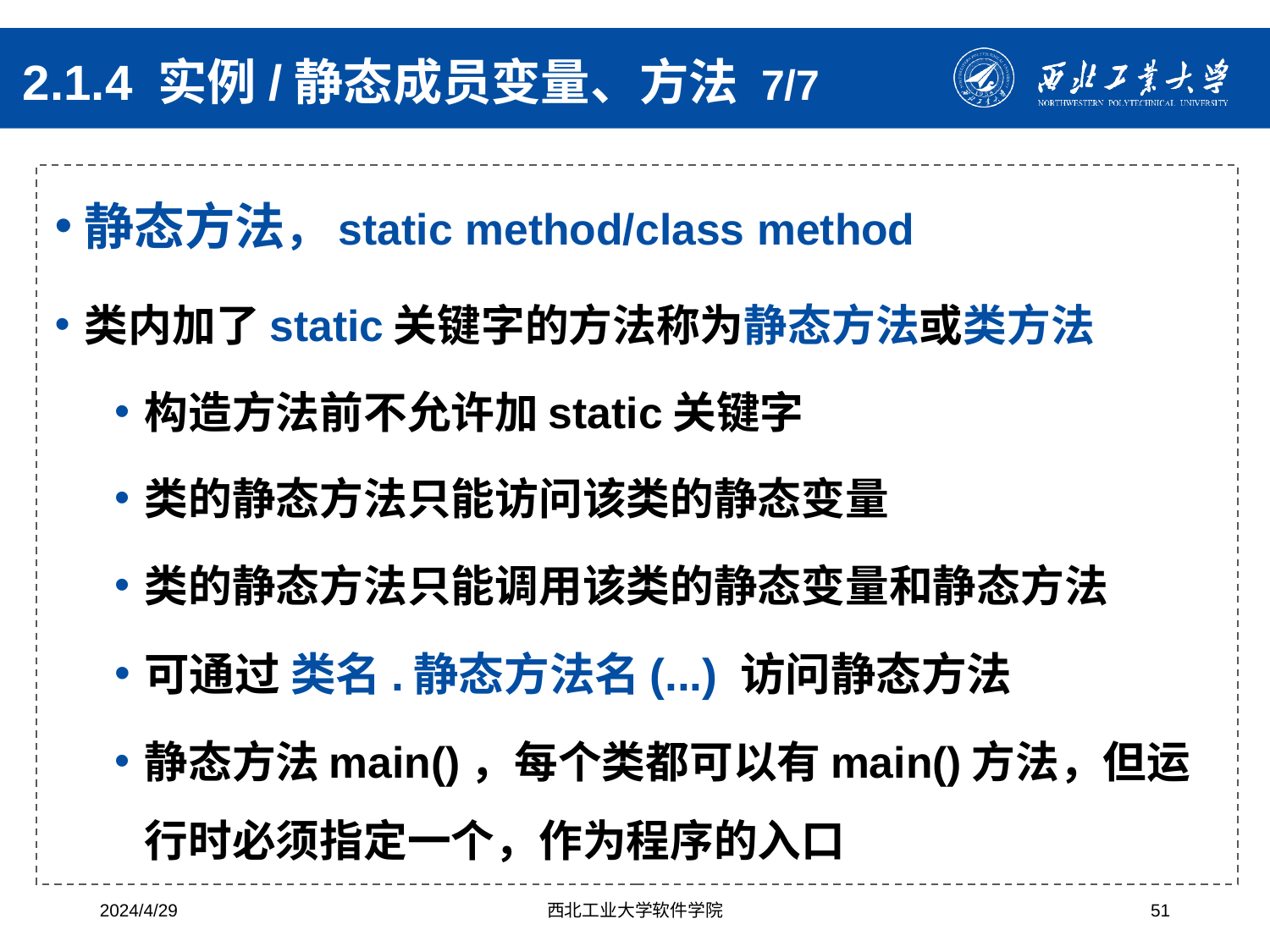

# 2.1.4 实例/静态成员变量、方法 7/7
静态方法，static method/class method
类内加了static关键字的方法称为静态方法或类方法
构造方法前不允许加static关键字
类的静态方法只能访问该类的静态变量
类的静态方法只能调用该类的静态变量和静态方法
可通过 类名.静态方法名(...) 访问静态方法
静态方法main()，每个类都可以有main()方法，但运行时必须指定一个，作为程序的入口
2024/4/29
西北工业大学软件学院
51